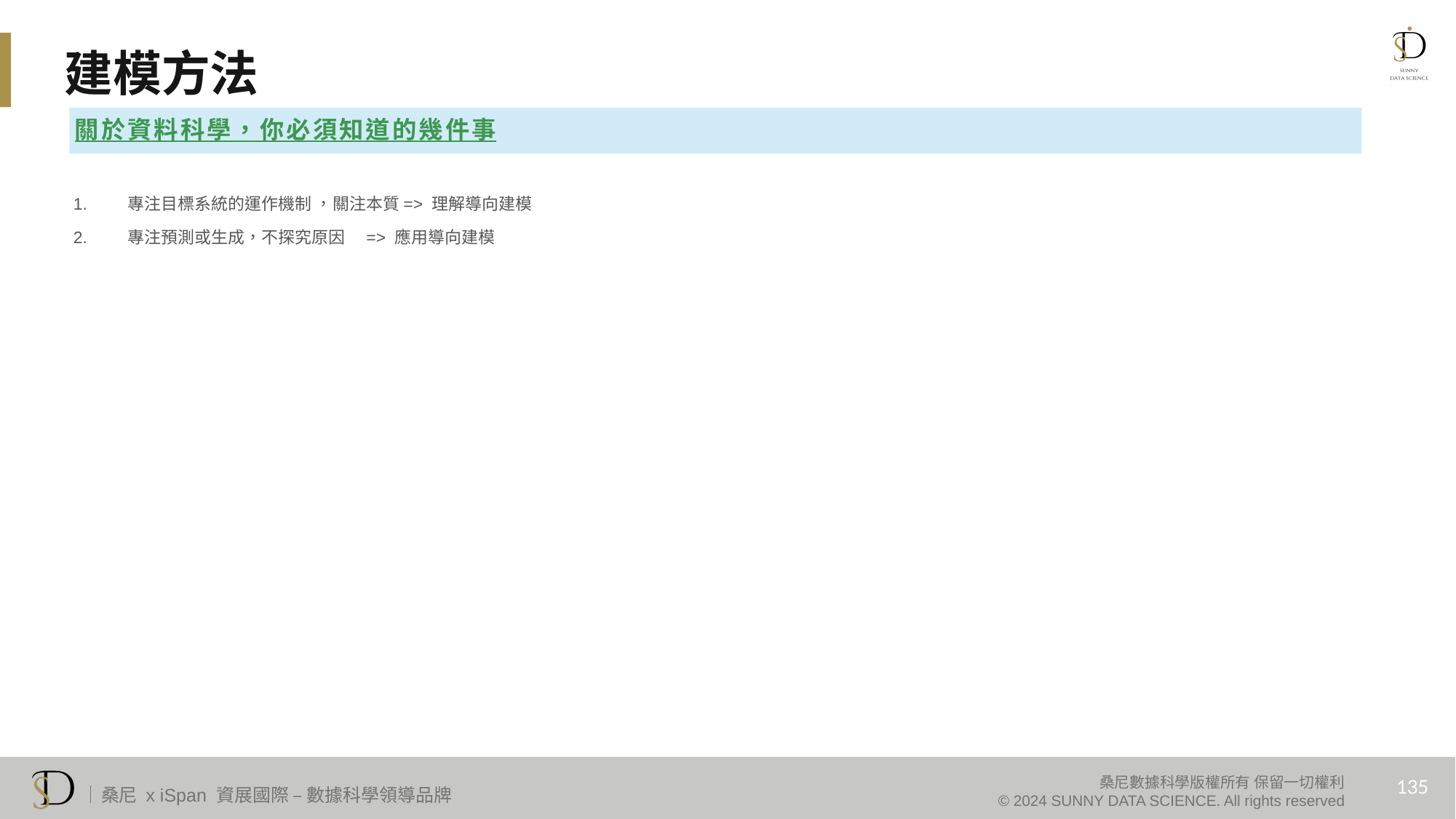

# 建模方法
關於資料科學，你必須知道的幾件事
專注目標系統的運作機制 ，關注本質=> 理解導向建模
專注預測或生成，不探究原因　=> 應用導向建模